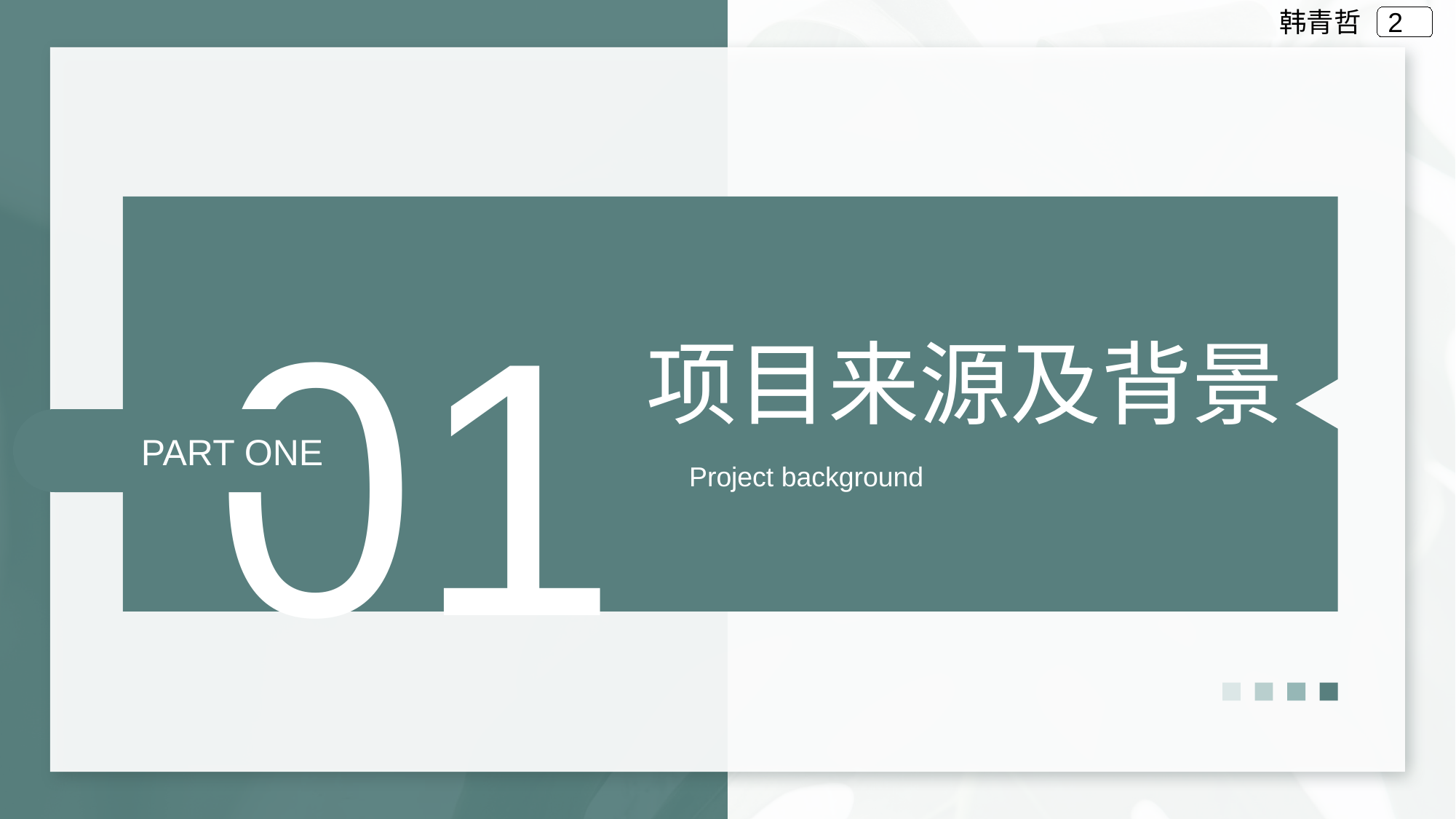

韩青哲
01
项目来源及背景
Project background

PART ONE